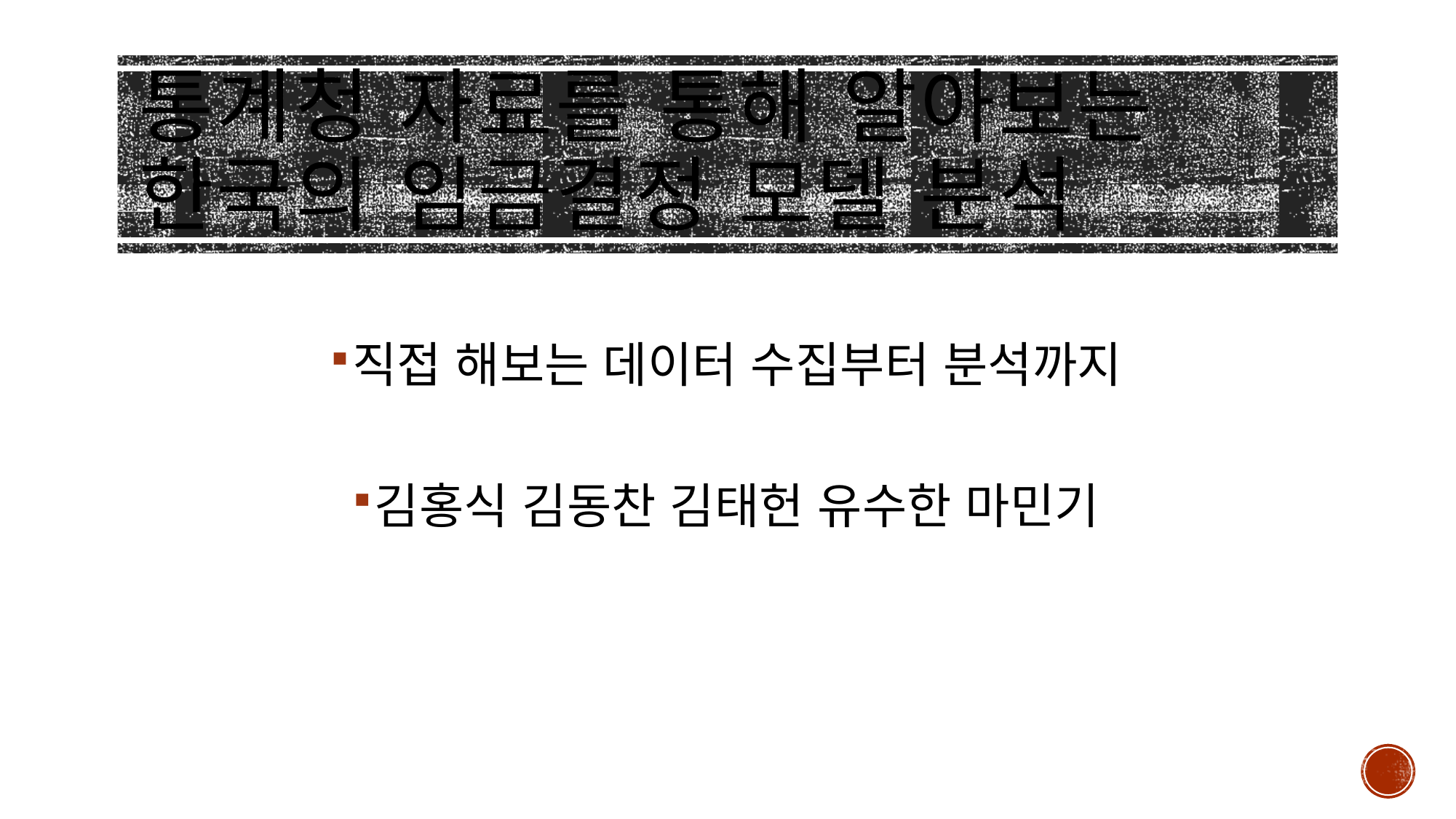

# 통계청 자료를 통해 알아보는 한국의 임금결정 모델 분석

직접 해보는 데이터 수집부터 분석까지

김홍식 김동찬 김태헌 유수한 마민기